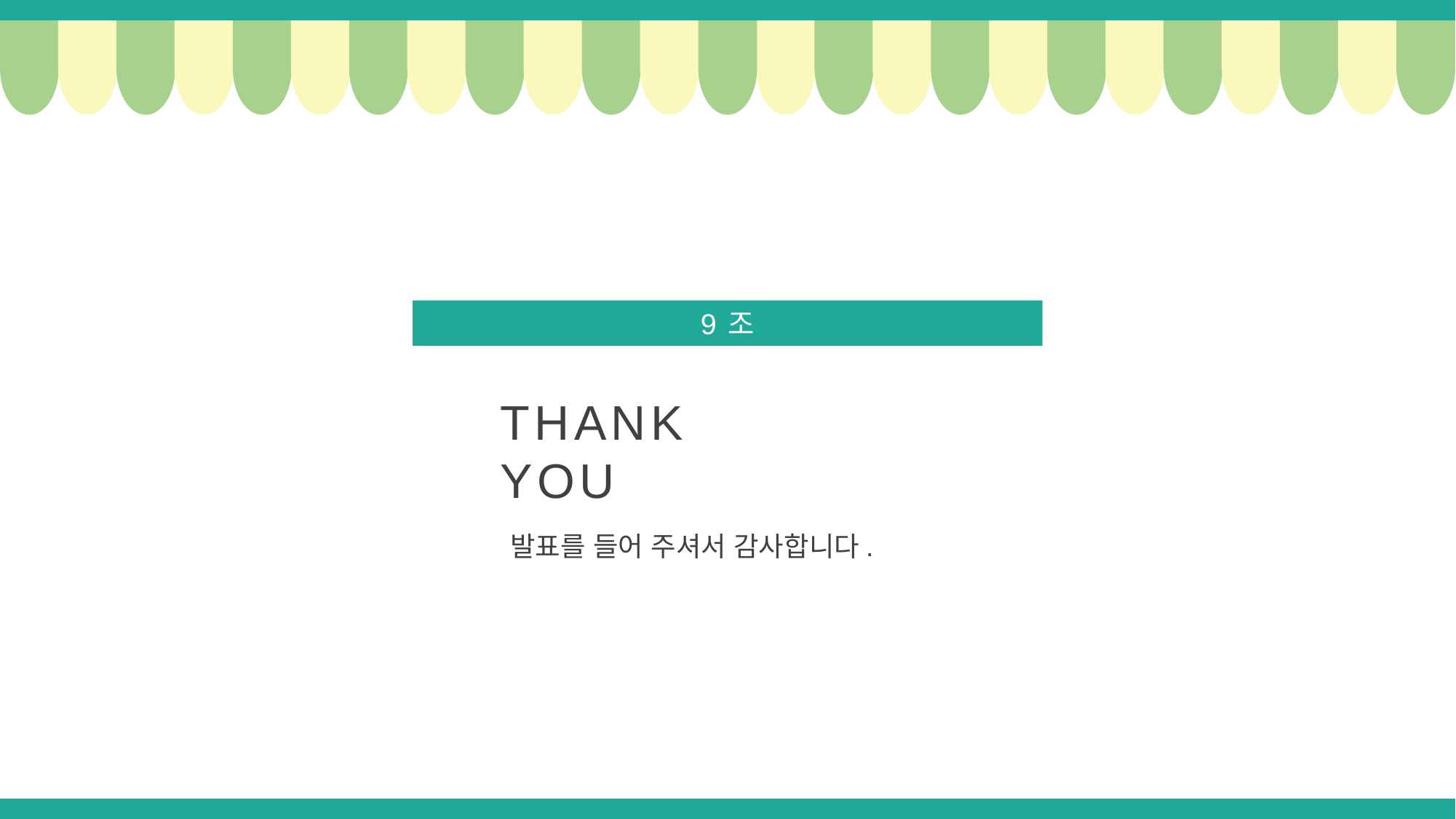

9조
THANK
YOU
발표를 들어 주셔서 감사합니다.